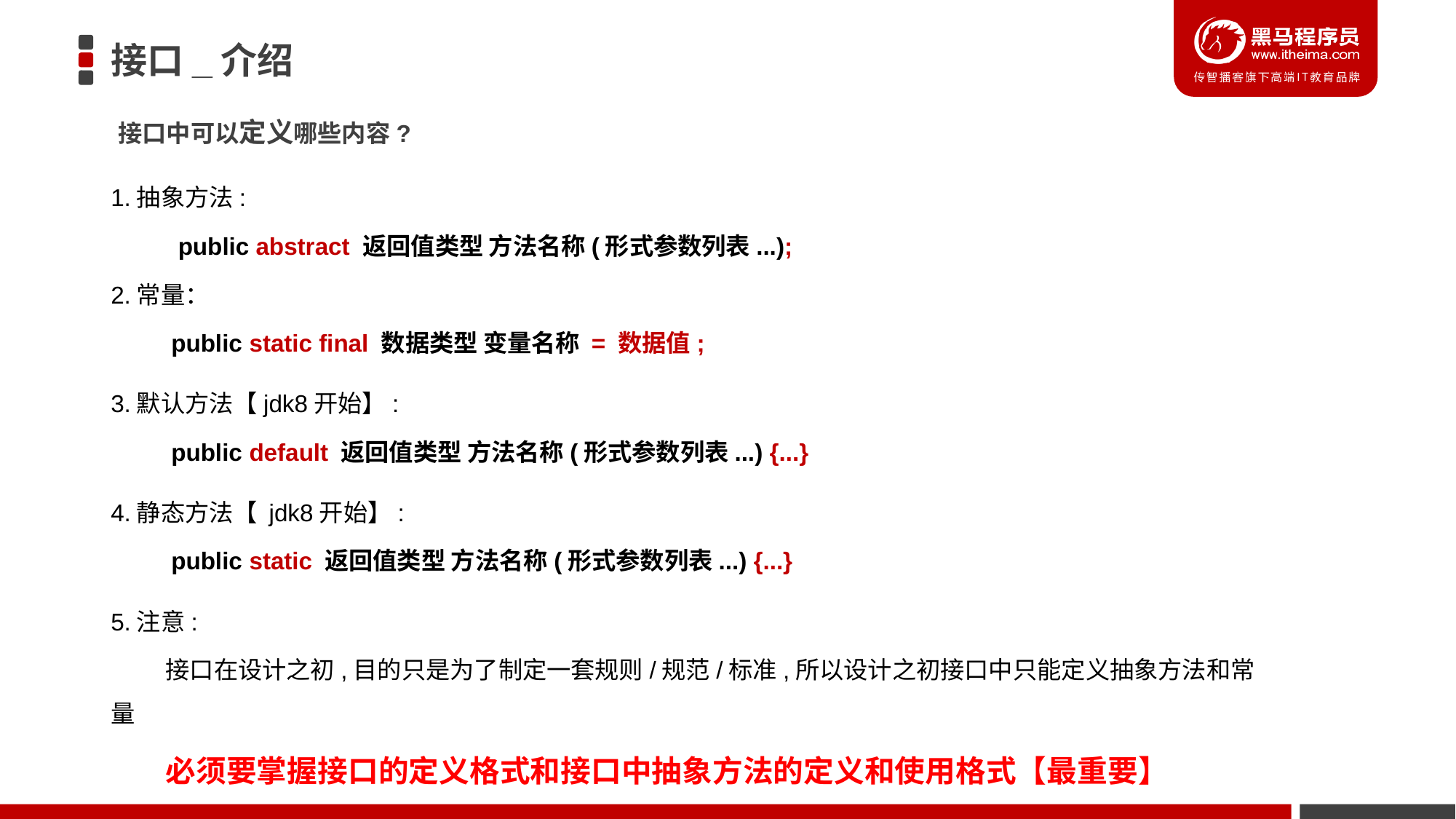

# 接口_介绍
接口中可以定义哪些内容?
1.抽象方法:
          public abstract 返回值类型 方法名称(形式参数列表...);
2.常量：
         public static final 数据类型 变量名称 = 数据值;

3.默认方法【jdk8开始】:
         public default 返回值类型 方法名称(形式参数列表...) {...}

4.静态方法【 jdk8开始】:
         public static 返回值类型 方法名称(形式参数列表...) {...}

5.注意:
         接口在设计之初,目的只是为了制定一套规则/规范/标准,所以设计之初接口中只能定义抽象方法和常量
         必须要掌握接口的定义格式和接口中抽象方法的定义和使用格式【最重要】